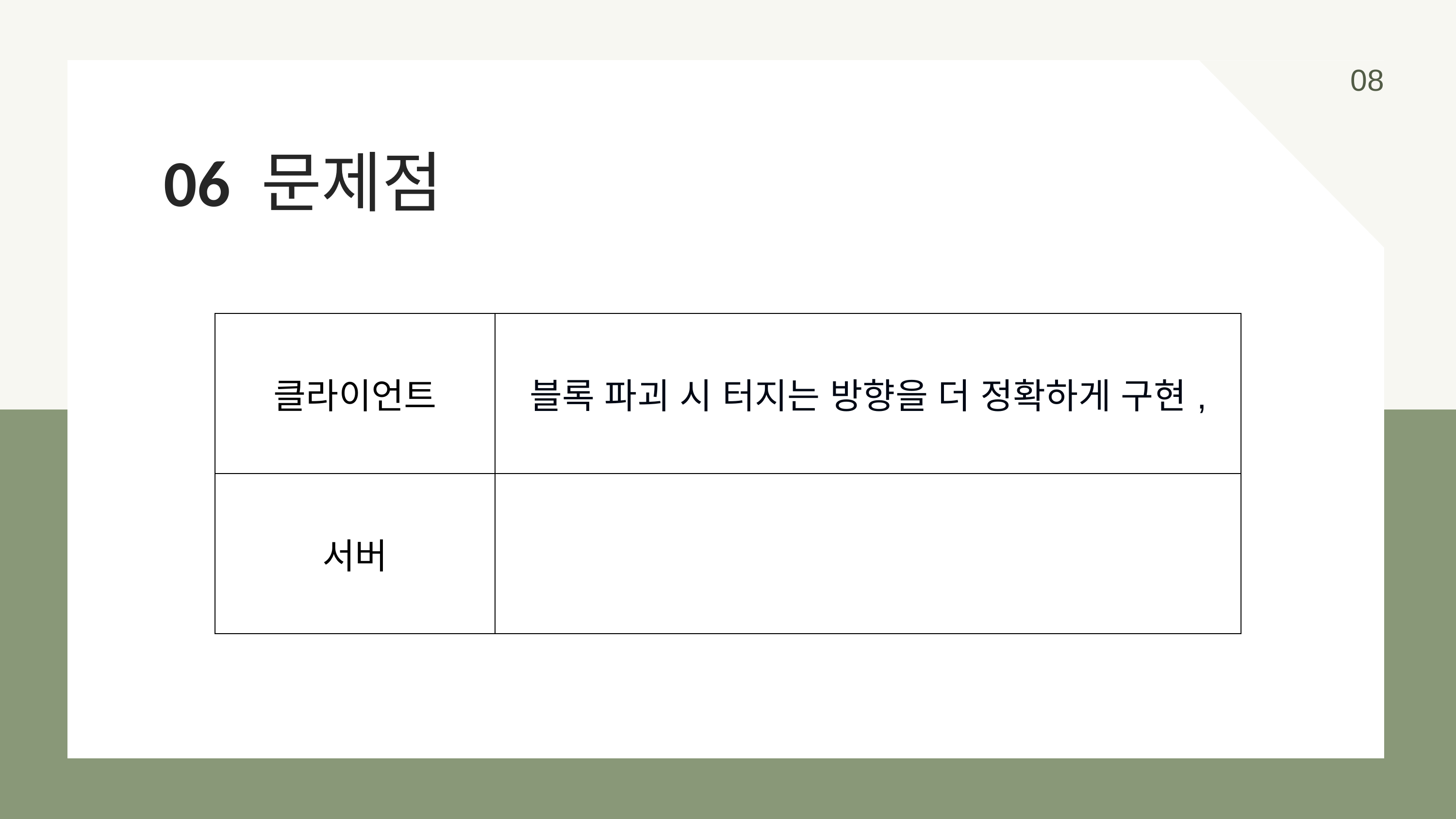

08
06 문제점
| 클라이언트 | 블록 파괴 시 터지는 방향을 더 정확하게 구현, |
| --- | --- |
| 서버 |  |